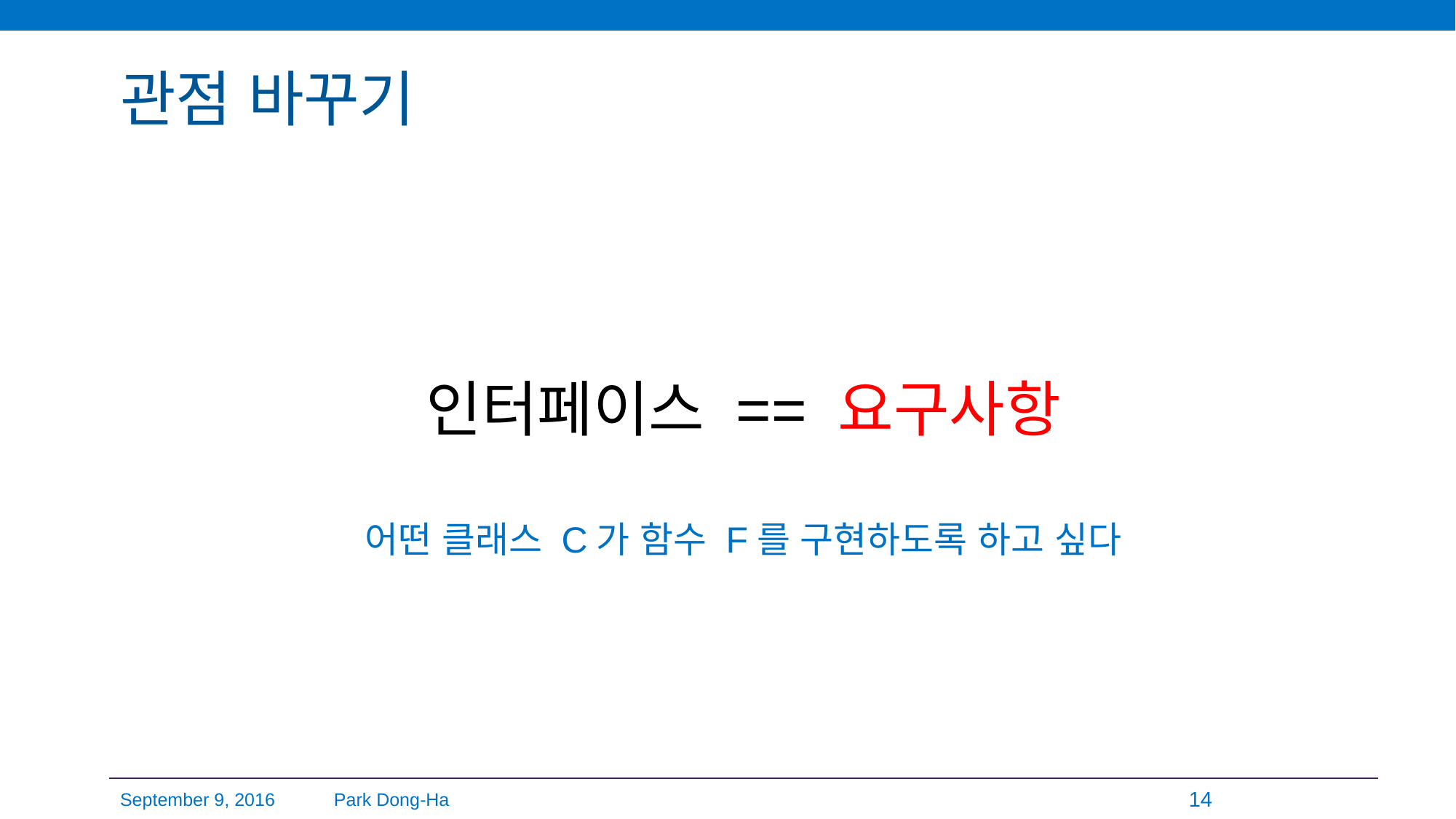

# 관점 바꾸기
인터페이스 == 요구사항
어떤 클래스 C가 함수 F를 구현하도록 하고 싶다
Park Dong-Ha
14